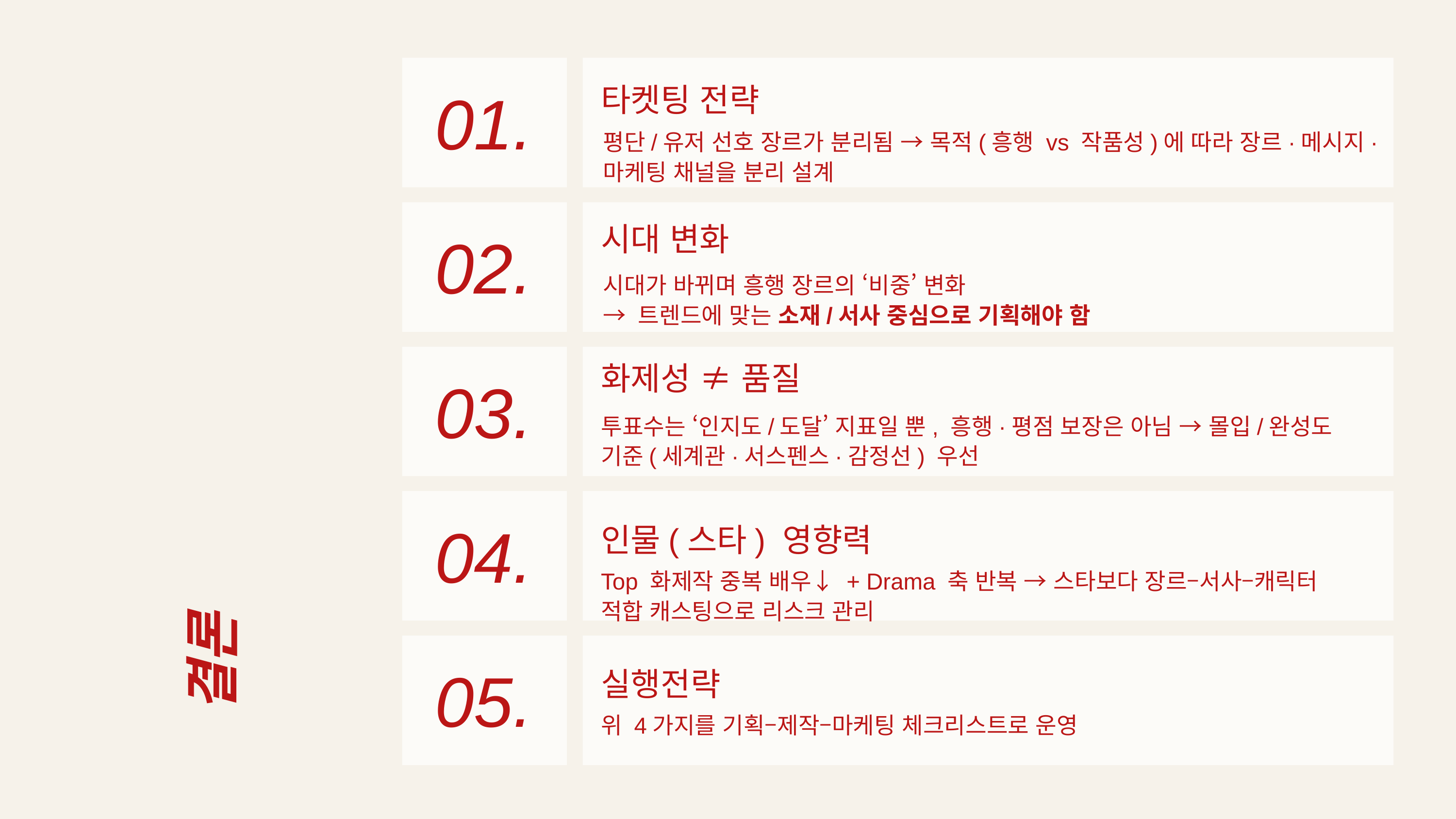

01.
타켓팅 전략
평단/유저 선호 장르가 분리됨 → 목적(흥행 vs 작품성)에 따라 장르·메시지·마케팅 채널을 분리 설계

시대 변화
02.
시대가 바뀌며 흥행 장르의 ‘비중’ 변화
→ 트렌드에 맞는 소재/서사 중심으로 기획해야 함
결론

화제성 ≠ 품질
03.
투표수는 ‘인지도/도달’ 지표일 뿐, 흥행·평점 보장은 아님 → 몰입/완성도 기준(세계관·서스펜스·감정선) 우선

04.
인물(스타) 영향력
Top 화제작 중복 배우↓ + Drama 축 반복 → 스타보다 장르–서사–캐릭터 적합 캐스팅으로 리스크 관리

05.
실행전략
위 4가지를 기획–제작–마케팅 체크리스트로 운영